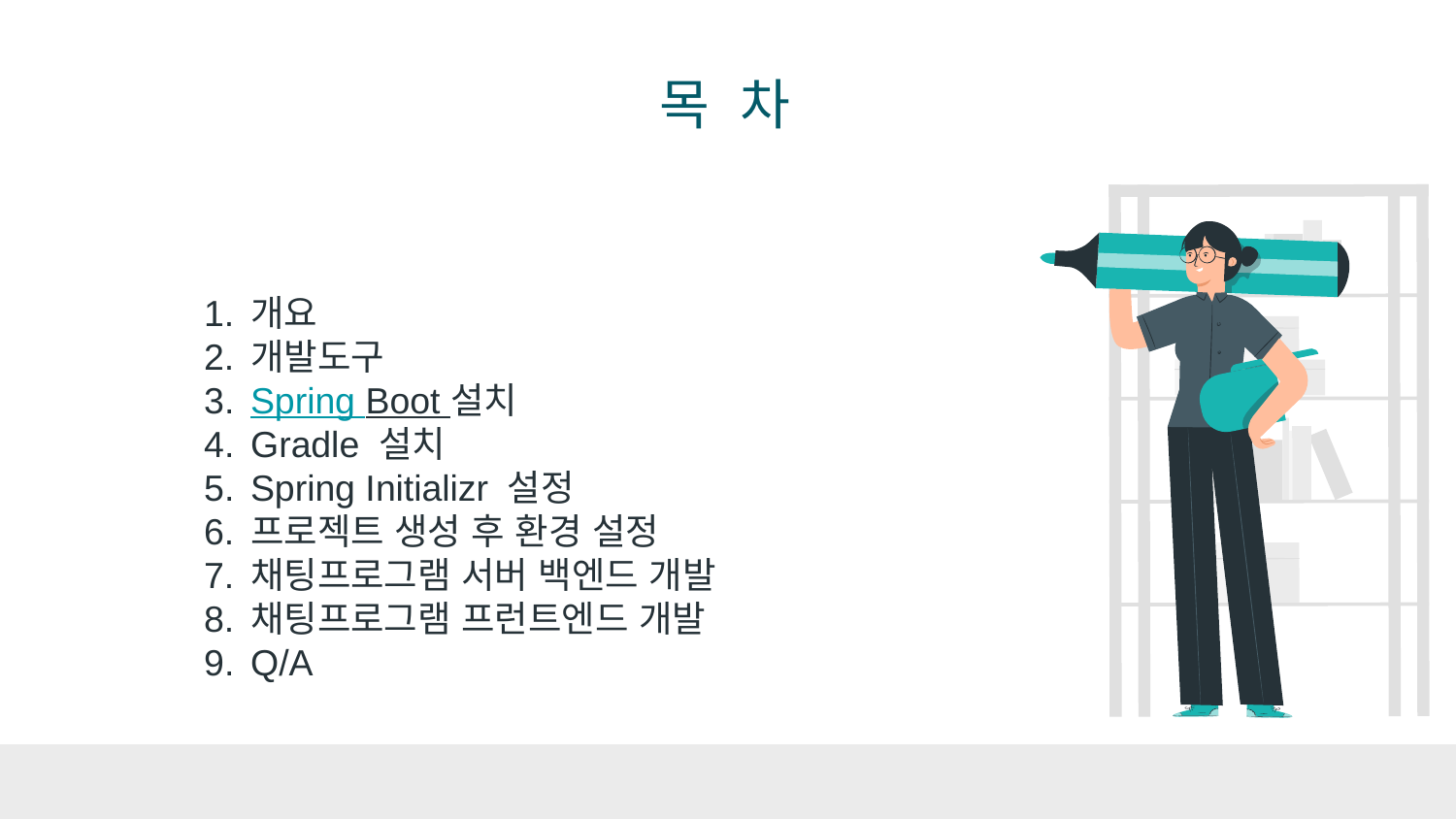

# 목  차

개요
개발도구
Spring Boot 설치
Gradle 설치
Spring Initializr 설정
프로젝트 생성 후 환경 설정
채팅프로그램 서버 백엔드 개발
채팅프로그램 프런트엔드 개발
Q/A